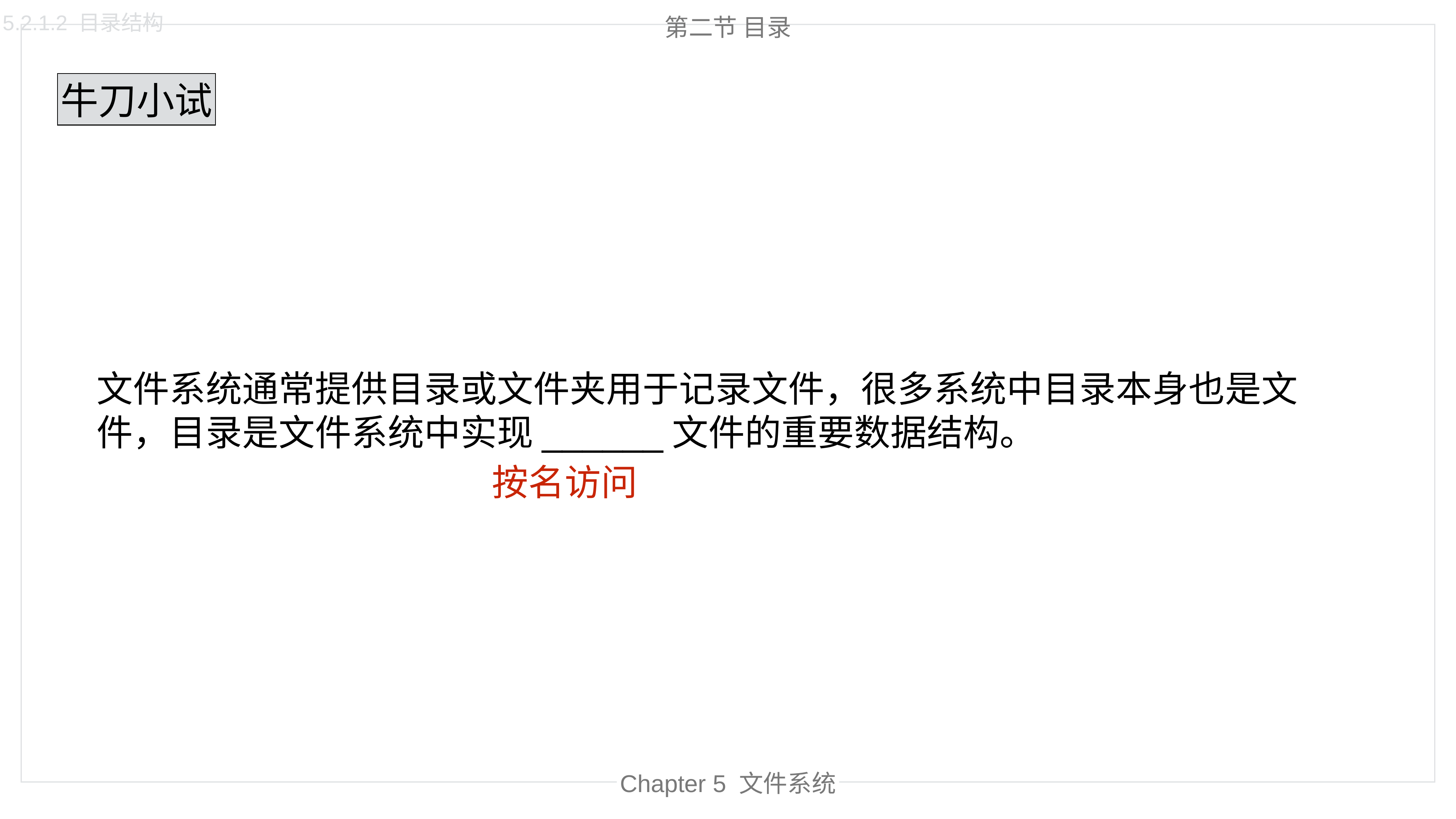

5.2.1.2 目录结构
第二节 目录

牛刀小试
文件系统通常提供目录或文件夹用于记录文件，很多系统中目录本身也是文件，目录是文件系统中实现______文件的重要数据结构。
按名访问
Chapter 4 内存管理
Chapter 5 文件系统